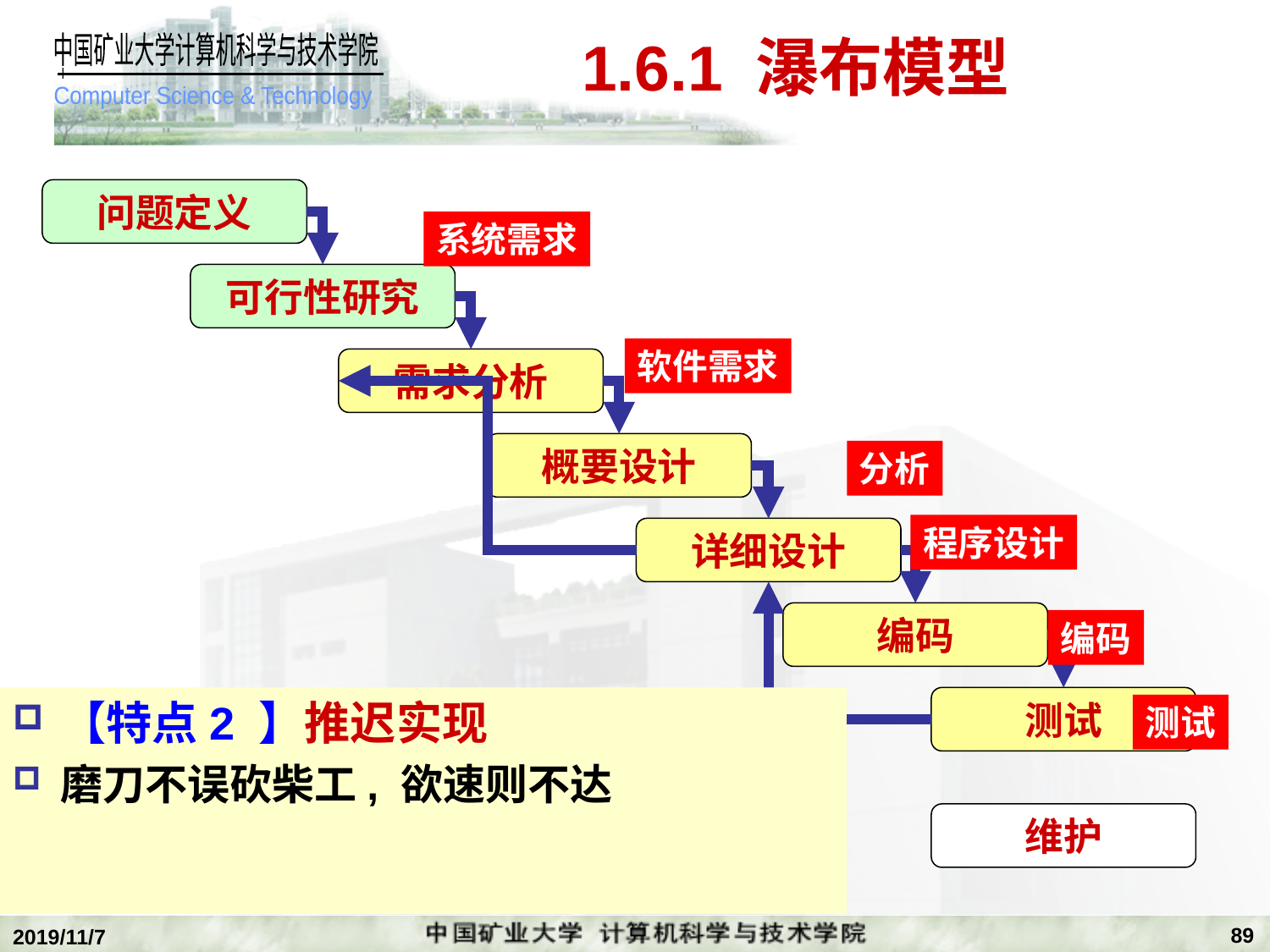

# 1.6.1 瀑布模型
问题定义
系统需求
可行性研究
软件需求
需求分析
概要设计
分析
程序设计
详细设计
编码
编码
【特点2 】推迟实现
磨刀不误砍柴工, 欲速则不达

测试
测试
维护
89
2019/11/7